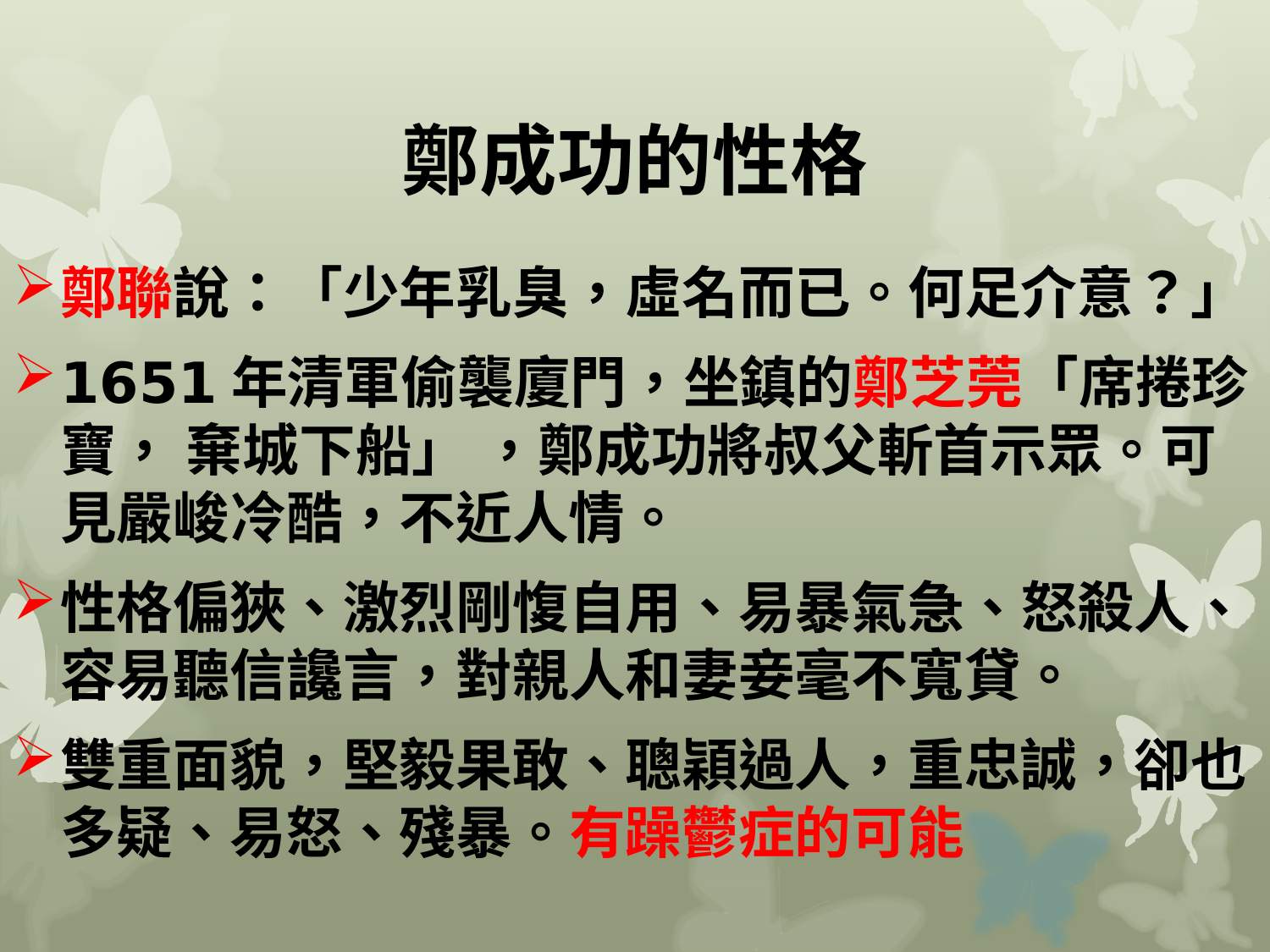

# 鄭成功的性格
鄭聯說：「少年乳臭，虛名而已。何足介意？」
1651年清軍偷襲廈門，坐鎮的鄭芝莞「席捲珍寶， 棄城下船」 ，鄭成功將叔父斬首示眾。可見嚴峻冷酷，不近人情。
性格偏狹、激烈剛愎自用、易暴氣急、怒殺人、容易聽信讒言，對親人和妻妾毫不寬貸。
雙重面貌，堅毅果敢、聰穎過人，重忠誠，卻也多疑、易怒、殘暴。有躁鬱症的可能